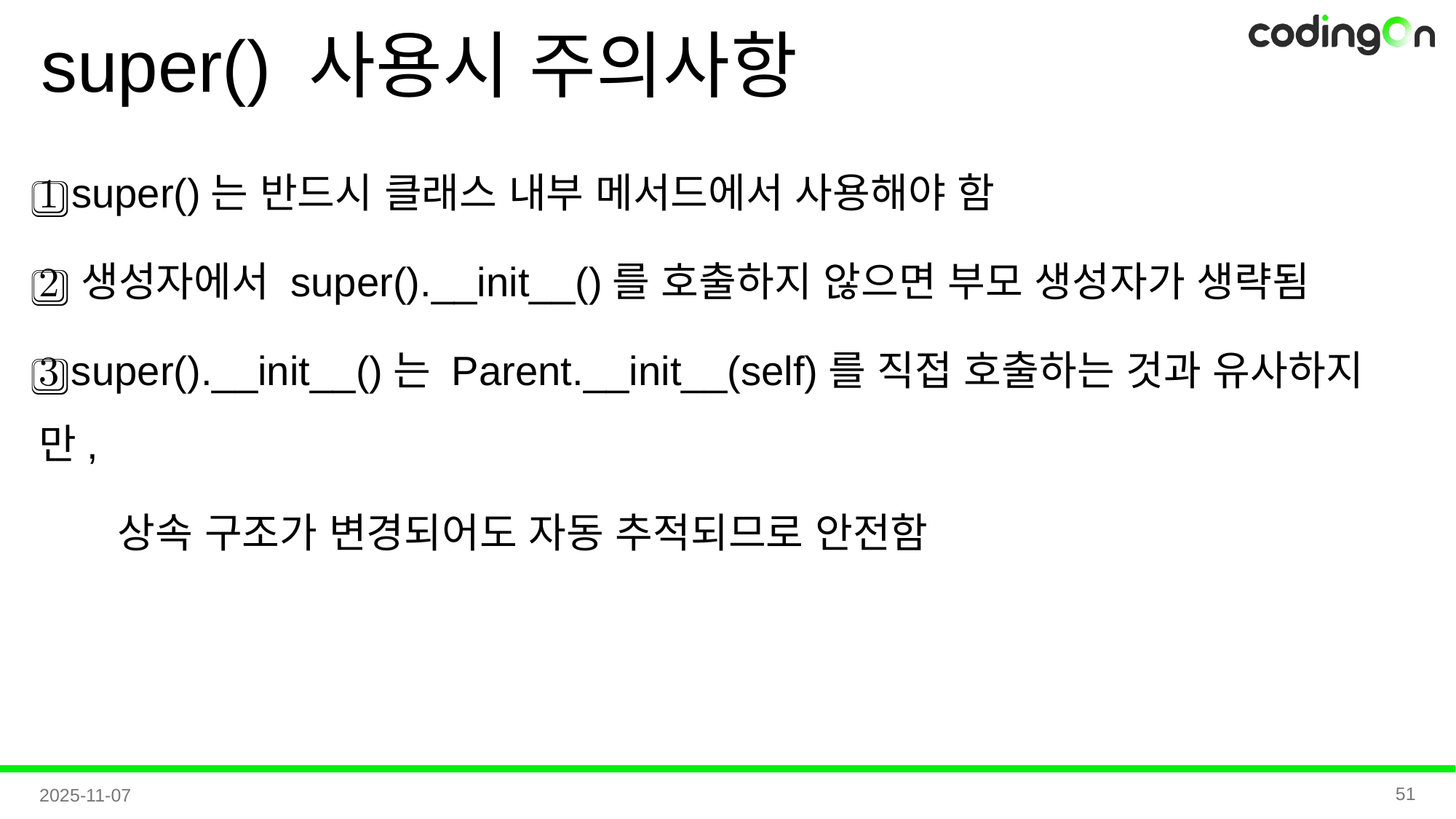

# super() 사용시 주의사항
1️⃣ super()는 반드시 클래스 내부 메서드에서 사용해야 함
2️⃣ 생성자에서 super().__init__()를 호출하지 않으면 부모 생성자가 생략됨
3️⃣ super().__init__()는 Parent.__init__(self)를 직접 호출하는 것과 유사하지만,
      상속 구조가 변경되어도 자동 추적되므로 안전함
51
2025-11-07